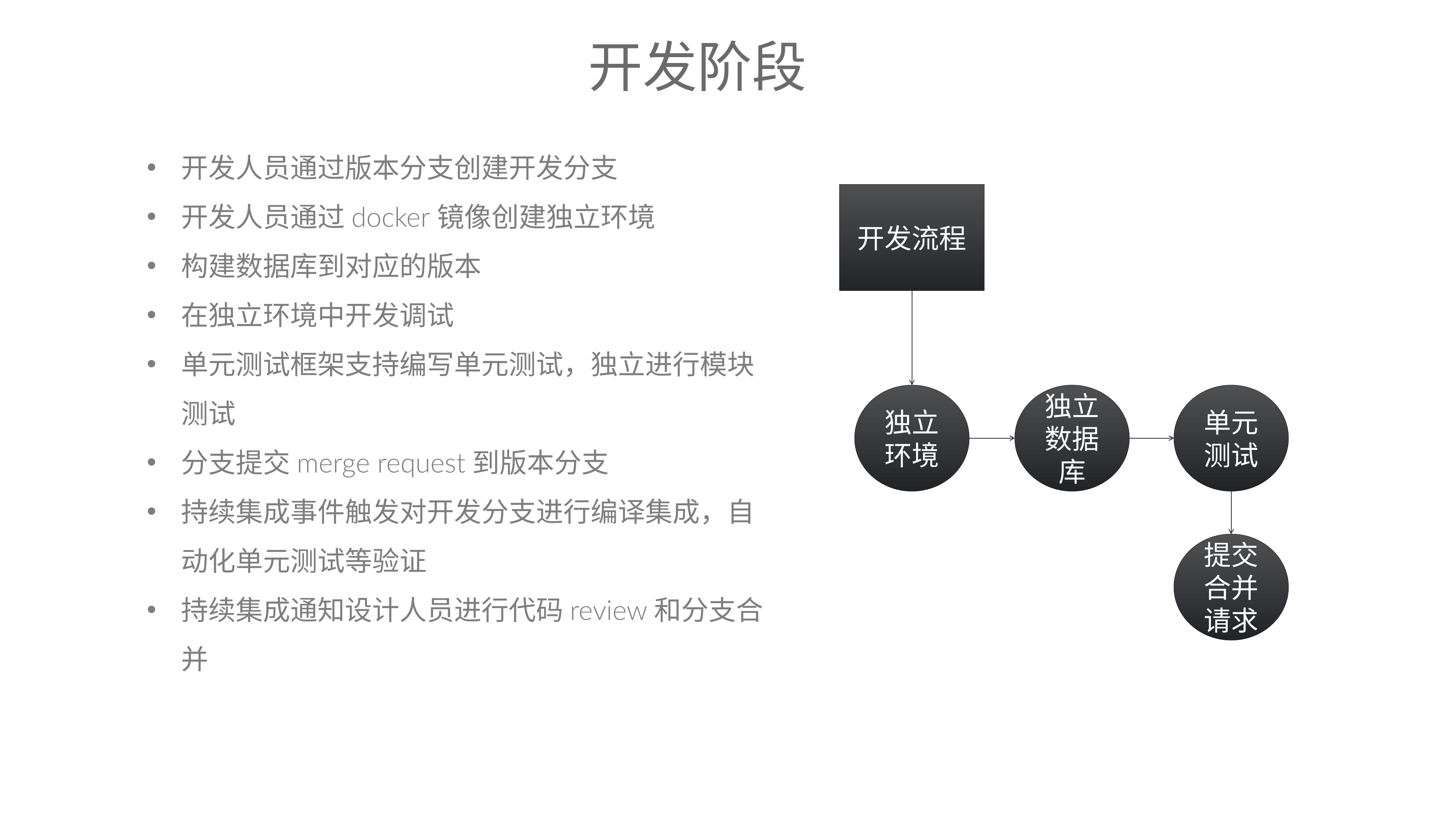

开发阶段
开发人员通过版本分支创建开发分支
开发人员通过docker镜像创建独立环境
构建数据库到对应的版本
在独立环境中开发调试
单元测试框架支持编写单元测试，独立进行模块测试
分支提交merge request到版本分支
持续集成事件触发对开发分支进行编译集成，自动化单元测试等验证
持续集成通知设计人员进行代码review和分支合并
开发流程
独立环境
独立数据库
单元测试
提交合并请求